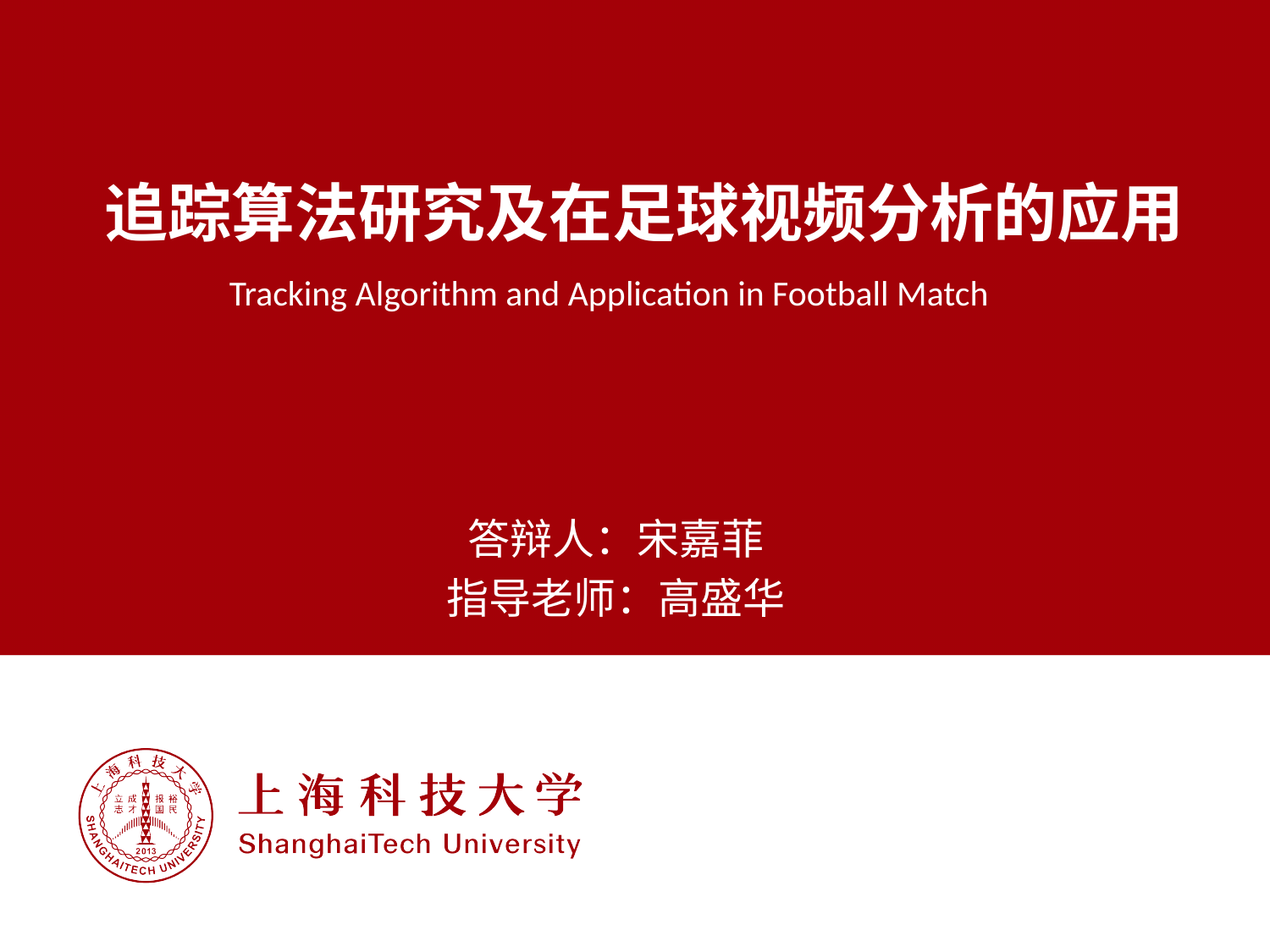

追踪算法研究及在足球视频分析的应用
Tracking Algorithm and Application in Football Match
答辩人：宋嘉菲
指导老师：高盛华